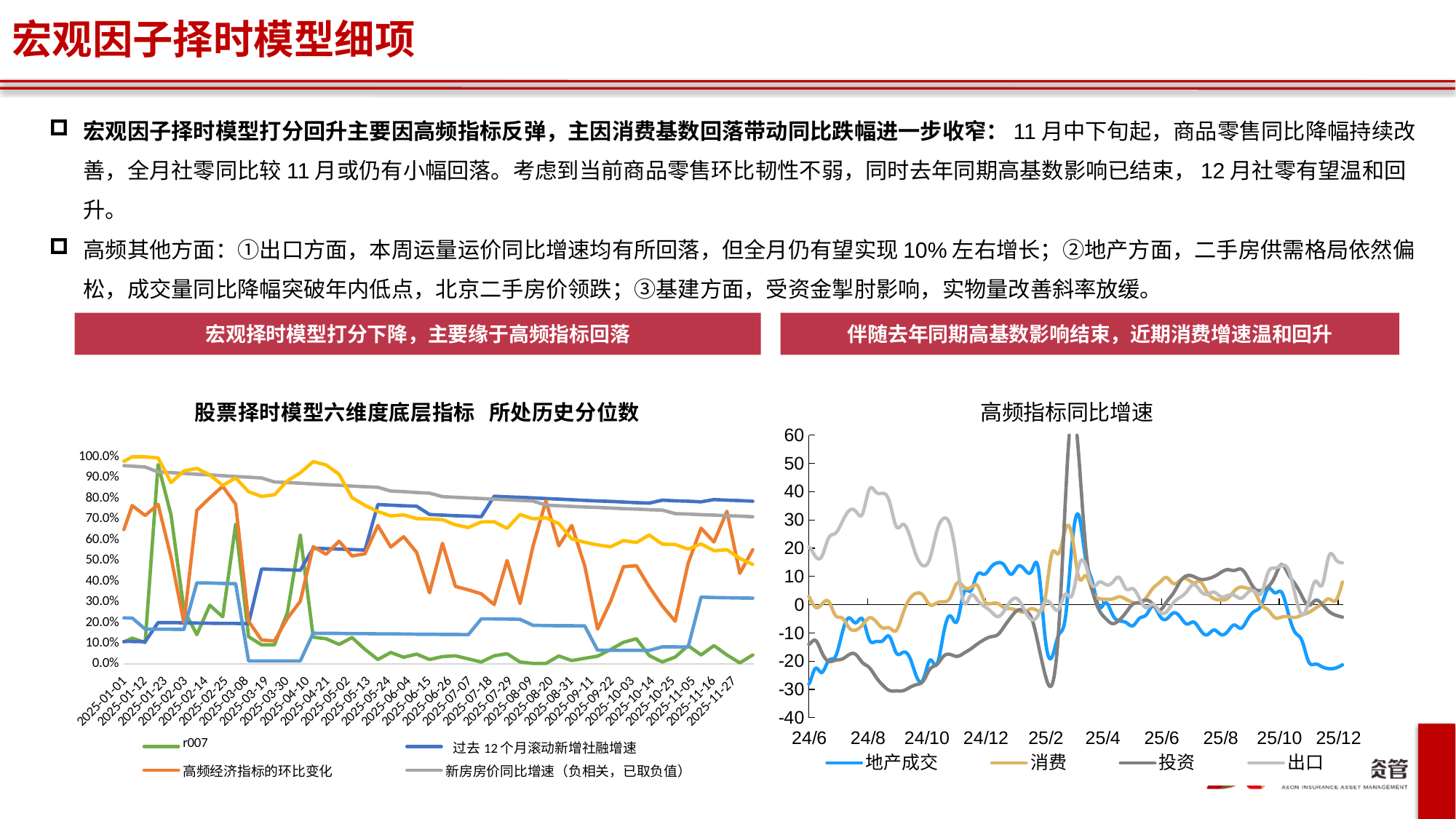

宏观因子择时模型细项
宏观因子择时模型打分回升主要因高频指标反弹，主因消费基数回落带动同比跌幅进一步收窄：11月中下旬起，商品零售同比降幅持续改善，全月社零同比较11月或仍有小幅回落。考虑到当前商品零售环比韧性不弱，同时去年同期高基数影响已结束，12月社零有望温和回升。
高频其他方面：①出口方面，本周运量运价同比增速均有所回落，但全月仍有望实现10%左右增长；②地产方面，二手房供需格局依然偏松，成交量同比降幅突破年内低点，北京二手房价领跌；③基建方面，受资金掣肘影响，实物量改善斜率放缓。
宏观择时模型打分下降，主要缘于高频指标回落
伴随去年同期高基数影响结束，近期消费增速温和回升

### Chart: 股票择时模型六维度底层指标   所处历史分位数

| Category | r007 |  过去12个月滚动新增社融增速 | 高频经济指标的环比变化 | 新房房价同比增速（负相关，已取负值） | 人民币兑美元离岸汇率 | CPI |
|---|---|---|---|---|---|---|
| 43933 | 1.0 | 1.0 | 1.0 | 1.0 | 1.0 | 1.0 |
| 43940 | 0.0 | 0.0 | 0.0 | 0.0 | 1.0 | 0.0 |
| 43947 | 0.0 | 0.0 | 0.5 | 0.0 | 1.0 | 0.0 |
| 43954 | 1.0 | 0.0 | 0.333 | 0.0 | 1.0 | 0.0 |
| 43961 | 0.5 | 0.0 | 0.25 | 0.0 | 1.0 | 0.0 |
| 43968 | 0.0 | 1.0 | 1.0 | 0.8 | 1.0 | 0.0 |
| 43975 | 0.666 | 0.833 | 0.833 | 0.666 | 1.0 | 0.0 |
| 43982 | 1.0 | 0.714 | 1.0 | 0.571 | 1.0 | 0.0 |
| 43989 | 0.875 | 0.625 | 1.0 | 0.5 | 0.375 | 0.0 |
| 43996 | 0.888 | 1.0 | 0.333 | 0.444 | 0.222 | 0.0 |
| 44003 | 0.9 | 0.9 | 0.5 | 0.9 | 0.3 | 0.0 |
| 44010 | 0.727 | 0.818 | 0.0 | 0.818 | 0.272 | 0.0 |
| 44017 | 1.0 | 0.75 | 0.0 | 0.75 | 0.083 | 0.0 |
| 44024 | 0.923 | 1.0 | 0.076 | 0.692 | 0.0 | 0.307 |
| 44031 | 0.928 | 0.928 | 0.0 | 0.642 | 0.0 | 0.285 |
| 44038 | 0.8 | 0.866 | 0.266 | 0.6 | 0.066 | 0.266 |
| 44045 | 0.875 | 0.812 | 0.125 | 0.562 | 0.062 | 0.25 |
| 44052 | 0.823 | 0.764 | 0.411 | 0.529 | 0.0 | 0.235 |
| 44059 | 0.666 | 1.0 | 0.833 | 0.944 | 0.0 | 0.5 |
| 44066 | 0.789 | 0.947 | 0.421 | 0.894 | 0.0 | 0.473 |
| 44073 | 0.7 | 0.9 | 0.3 | 0.85 | 0.0 | 0.45 |
| 44080 | 0.952 | 0.857 | 0.38 | 0.809 | 0.0 | 0.428 |
| 44087 | 0.454 | 1.0 | 0.0 | 0.772 | 0.0 | 0.0 |
| 44094 | 0.956 | 0.956 | 0.26 | 0.956 | 0.0 | 0.0 |
| 44101 | 0.625 | 0.916 | 0.541 | 0.916 | 0.041 | 0.0 |
| 44108 | 0.96 | 0.88 | 0.76 | 0.88 | 0.0 | 0.0 |
| 44115 | 0.615 | 0.846 | 0.5 | 0.846 | 0.0 | 0.0 |
| 44122 | 0.629 | 1.0 | 0.222 | 0.814 | 0.0 | 0.0 |
| 44129 | 0.785 | 0.964 | 0.107 | 0.964 | 0.0 | 0.0 |
| 44136 | 1.0 | 0.931 | 0.0 | 0.931 | 0.034 | 0.0 |
| 44143 | 0.433 | 0.9 | 0.3 | 0.9 | 0.0 | 0.0 |
| 44150 | 0.967 | 1.0 | 0.258 | 0.87 | 0.0 | 0.0 |
| 44157 | 0.562 | 0.968 | 0.187 | 0.968 | 0.0 | 0.0 |
| 44164 | 0.333 | 0.939 | 0.09 | 0.939 | 0.03 | 0.0 |
| 44171 | 0.441 | 0.911 | 0.058 | 0.911 | 0.0 | 0.0 |
| 44178 | 1.0 | 0.885 | 0.085 | 0.885 | 0.0 | 0.0 |
| 44185 | 1.0 | 0.861 | 0.055 | 0.972 | 0.0 | 0.0 |
| 44192 | 0.972 | 0.837 | 0.297 | 0.945 | 0.027 | 0.0 |
| 44199 | 0.236 | 0.815 | 0.578 | 0.921 | 0.0 | 0.0 |
| 44206 | 0.256 | 0.794 | 0.615 | 0.897 | 0.0 | 0.0 |
| 44213 | 0.8 | 0.55 | 0.75 | 0.875 | 0.025 | 0.125 |
| 44220 | 0.804 | 0.536 | 0.756 | 0.975 | 0.048 | 0.121 |
| 44227 | 0.952 | 0.523 | 0.833 | 0.952 | 0.023 | 0.119 |
| 44234 | 0.72 | 0.511 | 0.883 | 0.93 | 0.023 | 0.116 |
| 44241 | 0.363 | 0.5 | 0.25 | 0.909 | 0.0 | 0.113 |
| 44248 | 0.355 | 0.488 | 0.044 | 0.888 | 0.022 | 0.111 |
| 44255 | 0.63 | 0.478 | 0.0 | 0.869 | 0.13 | 0.108 |
| 44262 | 0.595 | 0.468 | 0.021 | 0.851 | 0.17 | 0.106 |
| 44269 | 0.145 | 0.541 | 0.375 | 0.833 | 0.187 | 0.187 |
| 44276 | 0.428 | 0.53 | 0.653 | 0.714 | 0.183 | 0.183 |
| 44283 | 0.22 | 0.52 | 0.58 | 0.7 | 0.3 | 0.18 |
| 44290 | 0.764 | 0.509 | 0.431 | 0.686 | 0.372 | 0.176 |
| 44297 | 0.326 | 0.5 | 0.538 | 0.673 | 0.326 | 0.326 |
| 44304 | 0.264 | 0.094 | 0.433 | 0.584 | 0.301 | 0.32 |
| 44311 | 0.407 | 0.092 | 0.555 | 0.574 | 0.148 | 0.314 |
| 44318 | 0.8 | 0.09 | 0.345 | 0.563 | 0.127 | 0.309 |
| 44325 | 0.107 | 0.089 | 0.303 | 0.553 | 0.035 | 0.303 |
| 44332 | 0.263 | 0.0 | 0.526 | 0.543 | 0.017 | 0.456 |
| 44339 | 0.758 | 0.0 | 0.5 | 0.534 | 0.017 | 0.448 |
| 44346 | 0.677 | 0.0 | 0.474 | 0.525 | 0.0 | 0.44 |
| 44353 | 0.666 | 0.0 | 0.45 | 0.516 | 0.016 | 0.433 |
| 44360 | 0.918 | 0.0 | 0.18 | 0.508 | 0.032 | 0.491 |
| 44367 | 0.532 | 0.0 | 0.145 | 0.435 | 0.096 | 0.483 |
| 44374 | 0.365 | 0.0 | 0.174 | 0.428 | 0.19 | 0.476 |
| 44381 | 0.796 | 0.0 | 0.14 | 0.421 | 0.203 | 0.468 |
| 44388 | 0.153 | 0.0 | 0.2 | 0.415 | 0.261 | 0.461 |
| 44395 | 0.333 | 0.0 | 0.378 | 0.666 | 0.212 | 0.454 |
| 44402 | 0.552 | 0.0 | 0.522 | 0.656 | 0.283 | 0.447 |
| 44409 | 0.764 | 0.0 | 0.25 | 0.647 | 0.264 | 0.441 |
| 44416 | 0.521 | 0.0 | 0.521 | 0.637 | 0.202 | 0.434 |
| 44423 | 0.428 | 0.0 | 0.642 | 0.628 | 0.314 | 0.428 |
| 44430 | 0.38 | 0.0 | 0.366 | 0.746 | 0.338 | 0.422 |
| 44437 | 0.388 | 0.0 | 0.569 | 0.736 | 0.194 | 0.416 |
| 44444 | 0.328 | 0.0 | 0.287 | 0.726 | 0.109 | 0.41 |
| 44451 | 0.527 | 0.0 | 0.067 | 0.716 | 0.135 | 0.351 |
| 44458 | 0.693 | 0.0 | 0.213 | 0.88 | 0.146 | 0.346 |
| 44465 | 0.539 | 0.0 | 0.486 | 0.868 | 0.184 | 0.342 |
| 44472 | 0.714 | 0.0 | 0.675 | 0.857 | 0.142 | 0.337 |
| 44479 | 0.243 | 0.0 | 0.653 | 0.846 | 0.115 | 0.333 |
| 44486 | 0.481 | 0.0 | 0.632 | 0.835 | 0.075 | 0.329 |
| 44493 | 0.612 | 0.0 | 0.325 | 0.987 | 0.025 | 0.325 |
| 44500 | 0.234 | 0.0 | 0.135 | 0.975 | 0.049 | 0.32 |
| 44507 | 0.621 | 0.0 | 0.414 | 0.963 | 0.06 | 0.317 |
| 44514 | 0.481 | 0.0 | 0.216 | 0.951 | 0.012 | 0.626 |
| 44521 | 0.345 | 0.0 | 0.511 | 0.988 | 0.011 | 0.619 |
| 44528 | 0.247 | 0.0 | 0.423 | 0.976 | 0.07 | 0.611 |
| 44535 | 0.395 | 0.0 | 0.372 | 0.965 | 0.0 | 0.604 |
| 44542 | 0.31 | 0.091 | 0.39 | 0.954 | 0.0 | 0.689 |
| 44549 | 0.556 | 0.09 | 0.318 | 0.988 | 0.034 | 0.681 |
| 44556 | 0.426 | 0.089 | 0.573 | 0.977 | 0.022 | 0.674 |
| 44563 | 0.933 | 0.088 | 0.344 | 0.966 | 0.0 | 0.666 |
| 44570 | 0.175 | 0.087 | 0.626 | 0.956 | 0.054 | 0.659 |
| 44577 | 0.619 | 0.195 | 0.554 | 0.945 | 0.0 | 0.565 |
| 44584 | 0.741 | 0.193 | 0.376 | 0.989 | 0.0 | 0.559 |
| 44591 | 0.702 | 0.191 | 0.265 | 0.978 | 0.01 | 0.553 |
| 44598 | 0.621 | 0.189 | 0.305 | 0.968 | 0.021 | 0.547 |
| 44605 | 0.177 | 0.229 | 0.541 | 0.958 | 0.031 | 0.541 |
| 44612 | 0.154 | 0.226 | 0.525 | 0.948 | 0.0 | 0.36 |
| 44619 | 0.826 | 0.224 | 0.622 | 0.989 | 0.0 | 0.357 |
| 44626 | 0.282 | 0.222 | 0.434 | 0.979 | 0.01 | 0.353 |
| 44633 | 0.64 | 0.13 | 0.14 | 0.97 | 0.03 | 0.35 |
| 44640 | 0.287 | 0.128 | 0.069 | 0.99 | 0.108 | 0.346 |
| 44647 | 0.323 | 0.127 | 0.049 | 0.98 | 0.156 | 0.343 |
| 44654 | 0.504 | 0.126 | 0.087 | 0.97 | 0.087 | 0.339 |
| 44661 | 0.173 | 0.125 | 0.067 | 0.961 | 0.096 | 0.336 |
| 44668 | 0.095 | 0.333 | 0.142 | 0.952 | 0.19 | 0.571 |
| 44675 | 0.094 | 0.33 | 0.32 | 0.99 | 0.462 | 0.566 |
| 44682 | 0.102 | 0.327 | 0.308 | 0.981 | 0.71 | 0.56 |
| 44689 | 0.074 | 0.324 | 0.703 | 0.972 | 0.731 | 0.555 |
| 44696 | 0.091 | 0.403 | 0.853 | 0.963 | 0.779 | 0.706 |
| 44703 | 0.054 | 0.4 | 0.836 | 1.0 | 0.754 | 0.7 |
| 44710 | 0.108 | 0.396 | 0.81 | 0.99 | 0.729 | 0.693 |
| 44717 | 0.053 | 0.392 | 0.848 | 0.982 | 0.705 | 0.687 |
| 44724 | 0.061 | 0.46 | 0.654 | 0.973 | 0.716 | 0.681 |
| 44731 | 0.07 | 0.456 | 0.64 | 1.0 | 0.754 | 0.675 |
| 44738 | 0.347 | 0.452 | 0.6 | 0.991 | 0.704 | 0.669 |
| 44745 | 0.318 | 0.448 | 0.387 | 0.982 | 0.706 | 0.663 |
| 44752 | 0.034 | 0.444 | 0.324 | 0.974 | 0.7 | 0.846 |
| 44759 | 0.025 | 0.483 | 0.313 | 1.0 | 0.771 | 0.838 |
| 44766 | 0.042 | 0.478 | 0.537 | 0.991 | 0.773 | 0.831 |
| 44773 | 0.1 | 0.475 | 0.408 | 0.983 | 0.766 | 0.825 |
| 44780 | 0.057 | 0.471 | 0.743 | 0.975 | 0.776 | 0.818 |
| 44787 | 0.016 | 0.532 | 0.795 | 0.967 | 0.745 | 0.893 |
| 44794 | 0.056 | 0.528 | 0.544 | 1.0 | 0.813 | 0.886 |
| 44801 | 0.016 | 0.524 | 0.201 | 0.991 | 0.83 | 0.879 |
| 44808 | 0.08 | 0.52 | 0.176 | 0.984 | 0.84 | 0.872 |
| 44815 | 0.063 | 0.547 | 0.047 | 0.976 | 0.857 | 0.785 |
| 44822 | 0.11 | 0.543 | 0.157 | 1.0 | 0.866 | 0.779 |
| 44829 | 0.164 | 0.539 | 0.703 | 0.992 | 0.945 | 0.773 |
| 44836 | 0.271 | 0.534 | 0.837 | 0.984 | 0.992 | 0.767 |
| 44843 | 0.223 | 0.53 | 0.692 | 0.976 | 0.953 | 0.761 |
| 44850 | 0.061 | 0.603 | 0.282 | 0.969 | 1.0 | 0.931 |
| 44857 | 0.121 | 0.598 | 0.128 | 0.962 | 1.0 | 0.924 |
| 44864 | 0.676 | 0.593 | 0.045 | 1.0 | 1.0 | 0.917 |
| 44871 | 0.179 | 0.589 | 0.276 | 0.992 | 0.992 | 0.91 |
| 44878 | 0.185 | 0.548 | 0.622 | 0.985 | 0.97 | 0.57 |
| 44885 | 0.169 | 0.544 | 0.639 | 1.0 | 0.919 | 0.566 |
| 44892 | 0.379 | 0.54 | 0.284 | 0.992 | 0.97 | 0.562 |
| 44899 | 0.463 | 0.536 | 0.224 | 0.985 | 0.876 | 0.557 |
| 44906 | 0.913 | 0.532 | 0.201 | 0.978 | 0.791 | 0.525 |
| 44913 | 0.778 | 0.435 | 0.307 | 0.95 | 0.792 | 0.521 |
| 44920 | 0.276 | 0.432 | 0.503 | 0.943 | 0.801 | 0.517 |
| 44927 | 0.964 | 0.429 | 0.88 | 0.936 | 0.767 | 0.514 |
| 44934 | 0.216 | 0.426 | 0.811 | 0.93 | 0.72 | 0.51 |
| 44941 | 0.937 | 0.361 | 0.659 | 0.923 | 0.631 | 0.569 |
| 44948 | 0.62 | 0.358 | 0.517 | 0.917 | 0.668 | 0.565 |
| 44955 | 0.356 | 0.356 | 0.13 | 0.91 | 0.657 | 0.561 |
| 44962 | 0.285 | 0.353 | 0.721 | 0.904 | 0.666 | 0.557 |
| 44969 | 0.736 | 0.324 | 0.864 | 0.898 | 0.695 | 0.581 |
| 44976 | 0.946 | 0.322 | 0.899 | 0.892 | 0.724 | 0.577 |
| 44983 | 0.5 | 0.32 | 0.826 | 0.886 | 0.76 | 0.573 |
| 44990 | 0.456 | 0.317 | 0.509 | 0.88 | 0.741 | 0.569 |
| 44997 | 0.256 | 0.427 | 0.144 | 0.875 | 0.782 | 0.309 |
| 45004 | 0.725 | 0.424 | 0.248 | 0.83 | 0.732 | 0.307 |
| 45011 | 0.37 | 0.422 | 0.272 | 0.824 | 0.707 | 0.305 |
| 45018 | 0.961 | 0.419 | 0.548 | 0.819 | 0.722 | 0.303 |
| 45025 | 0.166 | 0.416 | 0.557 | 0.814 | 0.717 | 0.301 |
| 45032 | 0.35 | 0.382 | 0.343 | 0.808 | 0.726 | 0.165 |
| 45039 | 0.765 | 0.379 | 0.518 | 0.778 | 0.74 | 0.164 |
| 45046 | 0.71 | 0.377 | 0.232 | 0.773 | 0.761 | 0.163 |
| 45053 | 0.256 | 0.375 | 0.331 | 0.768 | 0.756 | 0.162 |
| 45060 | 0.347 | 0.459 | 0.602 | 0.763 | 0.782 | 0.08 |
| 45067 | 0.185 | 0.456 | 0.611 | 0.703 | 0.851 | 0.08 |
| 45074 | 0.214 | 0.453 | 0.631 | 0.699 | 0.865 | 0.079 |
| 45081 | 0.542 | 0.451 | 0.713 | 0.695 | 0.926 | 0.079 |
| 45088 | 0.133 | 0.448 | 0.49 | 0.69 | 0.951 | 0.103 |
| 45095 | 0.277 | 0.337 | 0.349 | 0.686 | 0.951 | 0.102 |
| 45102 | 0.311 | 0.335 | 0.287 | 0.682 | 0.982 | 0.101 |
| 45109 | 0.958 | 0.333 | 0.363 | 0.678 | 0.988 | 0.101 |
| 45116 | 0.331 | 0.331 | 0.384 | 0.674 | 0.982 | 0.1 |
| 45123 | 0.488 | 0.182 | 0.576 | 0.67 | 0.958 | 0.076 |
| 45130 | 0.286 | 0.181 | 0.614 | 0.666 | 0.964 | 0.076 |
| 45137 | 0.191 | 0.18 | 0.308 | 0.662 | 0.936 | 0.075 |
| 45144 | 0.19 | 0.179 | 0.381 | 0.658 | 0.953 | 0.075 |
| 45151 | 0.16 | 0.178 | 0.775 | 0.655 | 0.977 | 0.028 |
| 45158 | 0.434 | 0.177 | 0.542 | 0.702 | 1.0 | 0.028 |
| 45165 | 0.159 | 0.176 | 0.579 | 0.698 | 0.994 | 0.028 |
| 45172 | 0.57 | 0.175 | 0.689 | 0.694 | 0.988 | 0.028 |
| 45179 | 0.443 | 0.174 | 0.123 | 0.691 | 1.0 | 0.117 |
| 45186 | 0.312 | 0.245 | 0.43 | 0.687 | 0.983 | 0.117 |
| 45193 | 0.255 | 0.244 | 0.577 | 0.683 | 0.988 | 0.116 |
| 45200 | 0.972 | 0.243 | 0.712 | 0.679 | 0.988 | 0.116 |
| 45207 | 0.956 | 0.241 | 0.631 | 0.675 | 0.994 | 0.115 |
| 45214 | 0.491 | 0.24 | 0.366 | 0.672 | 0.978 | 0.092 |
| 45221 | 0.744 | 0.239 | 0.347 | 0.668 | 0.994 | 0.092 |
| 45228 | 0.891 | 0.237 | 0.21 | 0.664 | 0.989 | 0.091 |
| 45235 | 0.354 | 0.236 | 0.607 | 0.661 | 0.983 | 0.091 |
| 45242 | 0.294 | 0.235 | 0.566 | 0.657 | 0.951 | 0.069 |
| 45249 | 0.659 | 0.393 | 0.436 | 0.654 | 0.914 | 0.069 |
| 45256 | 0.624 | 0.391 | 0.343 | 0.65 | 0.851 | 0.068 |
| 45263 | 0.884 | 0.389 | 0.536 | 0.647 | 0.831 | 0.068 |
| 45270 | 0.706 | 0.387 | 0.544 | 0.643 | 0.863 | 0.0 |
| 45277 | 0.682 | 0.447 | 0.562 | 0.729 | 0.843 | 0.0 |
| 45284 | 0.341 | 0.445 | 0.538 | 0.725 | 0.829 | 0.0 |
| 45291 | 0.938 | 0.443 | 0.304 | 0.721 | 0.809 | 0.0 |
| 45298 | 0.22 | 0.441 | 0.666 | 0.717 | 0.856 | 0.0 |
| 45305 | 0.653 | 0.556 | 0.683 | 0.714 | 0.877 | 0.051 |
| 45312 | 0.654 | 0.553 | 0.73 | 0.776 | 0.898 | 0.05 |
| 45319 | 0.818 | 0.55 | 0.717 | 0.772 | 0.868 | 0.05 |
| 45326 | 0.608 | 0.547 | 0.668 | 0.768 | 0.894 | 0.05 |
| 45333 | 0.32 | 0.625 | 0.265 | 0.765 | 0.9 | 0.0 |
| 45340 | 0.149 | 0.621 | 0.189 | 0.761 | 0.9 | 0.0 |
| 45347 | 0.207 | 0.618 | 0.138 | 0.782 | 0.886 | 0.0 |
| 45354 | 0.295 | 0.615 | 0.162 | 0.778 | 0.891 | 0.0 |
| 45361 | 0.23 | 0.612 | 0.475 | 0.774 | 0.882 | 0.338 |
| 45368 | 0.18 | 0.38 | 0.624 | 0.77 | 0.868 | 0.336 |
| 45375 | 0.417 | 0.378 | 0.679 | 0.849 | 0.907 | 0.334 |
| 45382 | 0.879 | 0.376 | 0.396 | 0.845 | 0.927 | 0.333 |
| 45389 | 0.245 | 0.375 | 0.25 | 0.841 | 0.918 | 0.331 |
| 45396 | 0.301 | 0.253 | 0.416 | 0.837 | 0.928 | 0.2 |
| 45403 | 0.504 | 0.252 | 0.266 | 1.0 | 0.914 | 0.2 |
| 45410 | 0.279 | 0.251 | 0.492 | 0.995 | 0.928 | 0.199 |
| 45417 | 0.608 | 0.25 | 0.41 | 0.99 | 0.872 | 0.198 |
| 45424 | 0.305 | 0.145 | 0.507 | 0.985 | 0.877 | 0.3 |
| 45431 | 0.126 | 0.144 | 0.705 | 1.0 | 0.878 | 0.299 |
| 45438 | 0.144 | 0.144 | 0.52 | 0.995 | 0.92 | 0.297 |
| 45445 | 0.189 | 0.143 | 0.625 | 0.99 | 0.925 | 0.296 |
| 45452 | 0.17 | 0.142 | 0.451 | 0.986 | 0.921 | 0.294 |
| 45459 | 0.133 | 0.302 | 0.298 | 0.981 | 0.935 | 0.293 |
| 45466 | 0.191 | 0.301 | 0.397 | 1.0 | 0.945 | 0.292 |
| 45473 | 0.79 | 0.3 | 0.4 | 0.995 | 0.959 | 0.29 |
| 45480 | 0.778 | 0.298 | 0.402 | 0.99 | 0.959 | 0.289 |
| 45487 | 0.283 | 0.355 | 0.369 | 0.986 | 0.927 | 0.247 |
| 45494 | 0.233 | 0.354 | 0.385 | 1.0 | 0.932 | 0.246 |
| 45501 | 0.321 | 0.352 | 0.486 | 0.995 | 0.91 | 0.245 |
| 45508 | 0.266 | 0.351 | 0.364 | 0.991 | 0.817 | 0.244 |
| 45515 | 0.216 | 0.349 | 0.65 | 0.986 | 0.747 | 0.362 |
| 45522 | 0.246 | 0.458 | 0.762 | 1.0 | 0.74 | 0.361 |
| 45529 | 0.179 | 0.456 | 0.578 | 0.995 | 0.684 | 0.359 |
| 45536 | 0.122 | 0.454 | 0.593 | 0.991 | 0.668 | 0.358 |
| 45543 | 0.317 | 0.452 | 0.452 | 0.986 | 0.66 | 0.356 |
| 45550 | 0.147 | 0.341 | 0.225 | 1.0 | 0.679 | 0.393 |
| 45557 | 0.185 | 0.34 | 0.25 | 0.995 | 0.62 | 0.392 |
| 45564 | 0.356 | 0.339 | 0.519 | 0.991 | 0.583 | 0.39 |
| 45571 | 0.098 | 0.337 | 0.76 | 0.987 | 0.598 | 0.388 |
| 45578 | 0.489 | 0.336 | 0.693 | 0.982 | 0.625 | 0.327 |
| 45585 | 0.076 | 0.296 | 0.703 | 1.0 | 0.69 | 0.326 |
| 45592 | 0.13 | 0.295 | 0.535 | 0.995 | 0.704 | 0.324 |
| 45599 | 0.1 | 0.294 | 0.247 | 0.991 | 0.71 | 0.323 |
| 45606 | 0.1 | 0.292 | 0.376 | 0.987 | 0.757 | 0.284 |
| 45613 | 0.137 | 0.15 | 0.508 | 1.0 | 0.854 | 0.283 |
| 45620 | 0.145 | 0.149 | 0.443 | 0.995 | 0.871 | 0.282 |
| 45627 | 0.243 | 0.148 | 0.442 | 0.991 | 0.867 | 0.28 |
| 45634 | 0.172 | 0.148 | 0.407 | 0.987 | 0.938 | 0.279 |
| 45641 | 0.184 | 0.11 | 0.479 | 0.983 | 0.922 | 0.225 |
| 45648 | 0.351 | 0.11 | 0.493 | 0.963 | 0.963 | 0.224 |
| 45655 | 0.097 | 0.109 | 0.585 | 0.959 | 0.967 | 0.223 |
| 45662 | 0.125 | 0.109 | 0.765 | 0.955 | 1.0 | 0.222 |
| 45669 | 0.104 | 0.108 | 0.717 | 0.951 | 1.0 | 0.169 |
| 45676 | 0.963 | 0.2 | 0.771 | 0.927 | 0.995 | 0.168 |
| 45683 | 0.72 | 0.2 | 0.516 | 0.924 | 0.876 | 0.168 |
| 45690 | 0.262 | 0.199 | 0.199 | 0.92 | 0.932 | 0.167 |
| 45697 | 0.142 | 0.198 | 0.742 | 0.916 | 0.944 | 0.392 |
| 45704 | 0.284 | 0.197 | 0.802 | 0.913 | 0.913 | 0.391 |
| 45711 | 0.228 | 0.196 | 0.858 | 0.909 | 0.862 | 0.389 |
| 45718 | 0.674 | 0.196 | 0.772 | 0.905 | 0.898 | 0.388 |
| 45725 | 0.132 | 0.195 | 0.207 | 0.902 | 0.832 | 0.015 |
| 45732 | 0.093 | 0.459 | 0.116 | 0.898 | 0.809 | 0.015 |
| 45739 | 0.093 | 0.457 | 0.112 | 0.879 | 0.817 | 0.015 |
| 45746 | 0.247 | 0.455 | 0.22 | 0.876 | 0.884 | 0.015 |
| 45753 | 0.623 | 0.453 | 0.303 | 0.873 | 0.923 | 0.015 |
| 45760 | 0.13 | 0.559 | 0.567 | 0.869 | 0.977 | 0.149 |
| 45767 | 0.122 | 0.557 | 0.53 | 0.866 | 0.961 | 0.148 |
| 45774 | 0.095 | 0.555 | 0.593 | 0.863 | 0.916 | 0.148 |
| 45781 | 0.128 | 0.553 | 0.522 | 0.859 | 0.803 | 0.147 |
| 45788 | 0.071 | 0.55 | 0.532 | 0.856 | 0.766 | 0.147 |
| 45795 | 0.022 | 0.77 | 0.669 | 0.853 | 0.736 | 0.146 |
| 45802 | 0.056 | 0.767 | 0.565 | 0.835 | 0.715 | 0.146 |
| 45809 | 0.033 | 0.764 | 0.615 | 0.832 | 0.72 | 0.145 |
| 45816 | 0.048 | 0.762 | 0.539 | 0.828 | 0.702 | 0.144 |
| 45823 | 0.022 | 0.722 | 0.344 | 0.825 | 0.7 | 0.144 |
| 45830 | 0.036 | 0.719 | 0.583 | 0.808 | 0.697 | 0.143 |
| 45837 | 0.04 | 0.716 | 0.375 | 0.805 | 0.672 | 0.143 |
| 45844 | 0.025 | 0.714 | 0.358 | 0.802 | 0.659 | 0.142 |
| 45851 | 0.01 | 0.711 | 0.339 | 0.799 | 0.686 | 0.218 |
| 45858 | 0.04 | 0.81 | 0.287 | 0.796 | 0.687 | 0.218 |
| 45865 | 0.05 | 0.807 | 0.5 | 0.793 | 0.655 | 0.217 |
| 45872 | 0.01 | 0.805 | 0.292 | 0.79 | 0.722 | 0.216 |
| 45879 | 0.003 | 0.802 | 0.568 | 0.787 | 0.701 | 0.187 |
| 45886 | 0.003 | 0.799 | 0.788 | 0.767 | 0.706 | 0.186 |
| 45893 | 0.039 | 0.796 | 0.571 | 0.764 | 0.678 | 0.185 |
| 45900 | 0.017 | 0.793 | 0.669 | 0.761 | 0.604 | 0.185 |
| 45907 | 0.028 | 0.79 | 0.475 | 0.758 | 0.588 | 0.184 |
| 45914 | 0.038 | 0.787 | 0.169 | 0.756 | 0.575 | 0.067 |
| 45921 | 0.07 | 0.785 | 0.302 | 0.753 | 0.566 | 0.066 |
| 45928 | 0.105 | 0.782 | 0.47 | 0.75 | 0.596 | 0.066 |
| 45935 | 0.122 | 0.779 | 0.475 | 0.748 | 0.587 | 0.066 |
| 45942 | 0.041 | 0.777 | 0.372 | 0.745 | 0.623 | 0.066 |
| 45949 | 0.01 | 0.791 | 0.281 | 0.743 | 0.579 | 0.083 |
| 45956 | 0.034 | 0.788 | 0.207 | 0.726 | 0.577 | 0.083 |
| 45963 | 0.089 | 0.786 | 0.486 | 0.724 | 0.555 | 0.082 |
| 45970 | 0.044 | 0.783 | 0.656 | 0.721 | 0.58 | 0.323 |
| 45977 | 0.089 | 0.794 | 0.589 | 0.719 | 0.547 | 0.321 |
| 45984 | 0.044 | 0.791 | 0.737 | 0.716 | 0.552 | 0.32 |
| 45991 | 0.006 | 0.789 | 0.438 | 0.714 | 0.51 | 0.319 |
| 45998 | 0.044 | 0.786 | 0.552 | 0.711 | 0.481 | 0.318 |

### Chart: 高频指标同比增速

| Category | 地产成交 | 消费 | 投资 | 出口 |
|---|---|---|---|---|
| 44561 | -13.239765575909814 | -10.550957222542493 | -16.431342956241636 | 26.995018635942486 |
| 44568 | -13.651711598968689 | -10.097657858047626 | -18.248707649501895 | 24.012818872340432 |
| 44575 | -13.508019723311378 | -9.17814674151957 | -20.657908121384878 | 19.19464877259533 |
| 44582 | -13.131882061128678 | -8.274622282908325 | -25.950020376103794 | 14.41176254007948 |
| 44589 | -16.92860269722442 | -12.028567648759562 | -36.090723221070895 | 9.807319629930177 |
| 44596 | -28.374396039849984 | -9.807761332303102 | -43.95816698387013 | 1.4203852912668395 |
| 44603 | -31.04787694012441 | 2.01376284769961 | -52.0128331056586 | -1.5237230020432264 |
| 44610 | -22.41129990319932 | 4.214782819970921 | -51.176532027529134 | -0.19285914366847123 |
| 44617 | -21.109528484378046 | 9.698572085536256 | -35.44416424174594 | 5.964346547020668 |
| 44624 | -5.826599973801677 | 2.806400306646651 | -21.513516055541928 | 18.957348770204803 |
| 44631 | -12.223176906290249 | -11.813924009187986 | -16.234512458011835 | 24.564569057706365 |
| 44638 | -30.43861439750357 | -21.988288051564766 | -23.821357811722393 | 22.83735389345385 |
| 44645 | -35.464029068161196 | -33.501988845526185 | -28.88884272182719 | 20.712622049327763 |
| 44652 | -37.4813236852734 | -40.12949360439409 | -33.1908150191491 | 23.46304028823522 |
| 44659 | -39.30694661961195 | -48.689625550641566 | -39.232125896383984 | 17.97066673100298 |
| 44666 | -39.98174082052213 | -54.77411734356071 | -39.54528373978727 | 14.876606938516602 |
| 44673 | -40.28230574070649 | -58.78719889982954 | -39.156679569779854 | 8.83500961550017 |
| 44680 | -41.17280276939833 | -60.87600952860814 | -39.65553303760395 | -4.0812941836207415 |
| 44687 | -40.386443261155634 | -58.77387382600178 | -38.25399030360093 | -8.013785818317132 |
| 44694 | -39.54446224528999 | -54.7680416208985 | -37.71202819779877 | -8.294452454441384 |
| 44701 | -38.56082383833067 | -47.49467823359037 | -37.24588045954687 | -12.778300058041467 |
| 44708 | -35.979916549241636 | -45.39066560396407 | -33.48282989761884 | -14.030249590773465 |
| 44715 | -36.500605485305115 | -41.93311519733177 | -30.38677380790446 | -8.92181459679044 |
| 44722 | -34.08823920803634 | -38.005136811486494 | -28.52391510790713 | -5.137109049832418 |
| 44729 | -22.652272657934446 | -35.910981157948584 | -24.99319138115814 | -0.8060322781675922 |
| 44736 | -13.597125800575384 | -32.69965731023363 | -24.06674286473877 | 0.9244228323642858 |
| 44743 | -2.551866145476467 | -27.455618266702245 | -18.74111955473083 | -3.9313930416262366 |
| 44750 | -3.6659362145281307 | -27.57253099808426 | -11.948859138331741 | -7.240386431110409 |
| 44757 | -14.615935934989338 | -29.426213092414045 | -9.52499560818427 | -9.347645855646562 |
| 44764 | -20.668251426082392 | -31.030990798419595 | -5.997774575640619 | -7.43655303230733 |
| 44771 | -24.836754454228156 | -33.71174001264956 | -5.581371668310879 | 3.0523090155257933 |
| 44778 | -19.005891196689845 | -29.577509405671947 | -7.252312086921322 | -0.1551697687106781 |
| 44785 | -16.214629746491283 | -25.22851648110816 | -7.906572577725058 | -5.3622975090137 |
| 44792 | -15.017747407133413 | -18.375196634863258 | -8.920744505714424 | -11.666714113520683 |
| 44799 | -15.641435327934076 | -16.085234351146767 | -11.36112925838026 | -25.196507754869714 |
| 44806 | -15.226721380773853 | -19.327546653925154 | -11.16659780455123 | -26.639902082479693 |
| 44813 | -16.254487024911285 | -22.787036571321934 | -9.136421137649435 | -33.006108269123104 |
| 44820 | -22.228149028555052 | -28.022664446790984 | -7.850747333504287 | -32.9093310066891 |
| 44827 | -15.779061225451002 | -26.35639618736063 | -3.437571233727269 | -29.513877854904706 |
| 44834 | -7.299355986071959 | -21.079542134000377 | 0.10403455491466218 | -29.22672419219448 |
| 44841 | -4.334211862724587 | -20.63192779526652 | -3.372071856077312 | -26.810552499032752 |
| 44848 | 1.5219301663105966 | -18.477079698492204 | -0.967456324198281 | -34.71107767415445 |
| 44855 | -5.761767531750166 | -19.70656914216785 | -2.675246114717069 | -40.85246299399786 |
| 44862 | -13.755920912501807 | -22.017088091229795 | -5.2242578984325405 | -40.408786341593185 |
| 44869 | -12.317516640037113 | -19.920278392977238 | -1.7846037324115116 | -37.448108915909096 |
| 44876 | -13.808670714325416 | -21.7867257247418 | -2.449538252393836 | -25.48434636199775 |
| 44883 | -17.049576252601284 | -22.820014870206307 | -1.9474409974780968 | -18.192425811565755 |
| 44890 | -18.347554494822703 | -27.838329320945164 | -3.2962287571699846 | -16.412537525290503 |
| 44897 | -19.549107097725823 | -29.9580711225002 | -5.3535417075613765 | -18.061836843520695 |
| 44904 | -15.356009150579709 | -32.11538202759979 | -7.203051445352656 | -23.320906025653457 |
| 44911 | -13.899360336492279 | -31.17051062220689 | -9.603814208938033 | -21.927721734859432 |
| 44918 | -19.165922213651527 | -28.50212563704902 | -12.062733318010928 | -22.016437557053536 |
| 44925 | -17.98728427315406 | -26.029908983638293 | -14.403961052491937 | -17.37553626247862 |
| 44932 | -15.937618709852401 | -24.70416156443747 | -17.697854801217133 | -12.423395210645666 |
| 44939 | -15.431736773538404 | -27.750435037887414 | -25.839213801368516 | -13.217204874358131 |
| 44946 | -13.859642346781854 | -31.454452178166378 | -36.06336252246691 | -8.493060319387439 |
| 44953 | -29.31469856900715 | -22.258190280327952 | -42.53078943319184 | -12.289857189393004 |
| 44960 | -27.28523818057141 | -8.372587270511644 | -43.72087889039634 | -22.142567161663365 |
| 44967 | -20.92193636227691 | -0.8073223414919823 | -10.33309394088569 | -29.193733903846237 |
| 44974 | -12.608611245593522 | 2.792955778509068 | 56.76313216712879 | -31.95325269006743 |
| 44981 | 15.539703145119717 | -9.170497774135171 | 84.59068832889673 | -28.66528975804458 |
| 44988 | 10.645987734163057 | -16.202359355108257 | 69.93919406773367 | -19.125128546911483 |
| 44995 | 10.345332028454408 | -15.428305866054842 | 40.02019370078369 | -14.421926122591827 |
| 45002 | 19.731207667821167 | -5.338827749534829 | 29.082732719054064 | -12.475275056277297 |
| 45009 | 27.061249152553984 | 13.841047699471318 | 21.94221129082463 | -15.903647647160128 |
| 45016 | 34.511339536347606 | 36.96077756201137 | 20.232286876290615 | -16.207981636569215 |
| 45023 | 35.120255979003105 | 64.44752751470236 | 24.400812894719493 | -14.21305230821116 |
| 45030 | 31.785599147595804 | 86.3014382662046 | 22.246753333676722 | -9.895664294902389 |
| 45037 | 27.303947125326616 | 98.88486488476894 | 21.340545523572075 | -4.766165625425074 |
| 45044 | 21.881641565971805 | 99.09386269187598 | 21.316303903231343 | 1.2517666891525607 |
| 45051 | 19.335046676129423 | 90.02088184009244 | 16.961129655774826 | 1.8671260517489685 |
| 45058 | 17.647667738402006 | 73.20140266101816 | 15.980671843614644 | -3.4737964562054913 |
| 45065 | 17.472289362650926 | 50.84973902713273 | 15.412857492133085 | 0.47185794754244625 |
| 45072 | 14.084465256950665 | 41.3787848097455 | 12.379345740878904 | -0.3561798859161911 |
| 45079 | 16.318637594927864 | 34.24830741468952 | 12.61987089364456 | -2.1086331842863757 |
| 45086 | 8.70849064453138 | 27.893116161689207 | 13.494607945418252 | -2.4141330915854127 |
| 45093 | -4.888788375468707 | 25.873812259377814 | 11.546855077659558 | -5.344173418304123 |
| 45100 | -20.31378679562502 | 26.142865309830782 | 9.740005791838684 | -10.174502651714278 |
| 45107 | -27.630700776296834 | 24.498882799449547 | 5.200746193652918 | -8.781776714231853 |
| 45114 | -28.847584769702053 | 26.36134817372799 | 0.40963150640705237 | -10.803807507817567 |
| 45121 | -27.090254867743184 | 30.982766232103955 | -2.1869138492564844 | -10.801302577229933 |
| 45128 | -20.6280966048716 | 32.65641582529662 | -4.076898636460413 | -11.907091511368222 |
| 45135 | -19.86889893704594 | 31.10846475484189 | -3.78422826057448 | -15.127800964866609 |
| 45142 | -19.42073608821373 | 26.125710331765987 | -4.032577405396381 | -18.40853067380141 |
| 45149 | -18.25237378651343 | 28.79453485179161 | -2.6685305099948096 | -14.780629376171277 |
| 45156 | -18.03073861484556 | 26.608660467914945 | 1.1338832144872129 | -11.303653100246109 |
| 45163 | -16.15706120313466 | 31.01614719923097 | 4.474165302809709 | -2.392500430817236 |
| 45170 | -14.62559020790846 | 40.737905356737144 | 6.883923743839929 | 5.254046305085041 |
| 45177 | -14.015925197565153 | 38.5307241849016 | 8.786299063714353 | 13.259293259135532 |
| 45184 | -9.283372955469332 | 40.2922503908913 | 8.024793071814429 | 22.814622227451935 |
| 45191 | -10.716777619346914 | 35.436049878147486 | 4.3010989476471195 | 16.12318413275679 |
| 45198 | -16.516018789538734 | 26.61577683455873 | -0.996227664066808 | 14.31348872859705 |
| 45205 | -14.582700796797212 | 30.283274487594838 | -4.300039068283894 | 2.9310804849207415 |
| 45212 | -16.044979759597723 | 29.0142310925024 | -8.391631392773832 | -1.7490005238476982 |
| 45219 | -12.776927761792805 | 30.843567055364588 | -7.567168054781959 | 8.61914043976519 |
| 45226 | -4.222953423976165 | 30.982059743573046 | -3.066169927544422 | 12.209416958112016 |
| 45233 | -4.330304032199663 | 25.453672818342582 | -1.4098895743596955 | 20.762988445748192 |
| 45240 | -5.606016483535441 | 29.393728180184326 | -0.3490215265144343 | 20.858003427567695 |
| 45247 | -7.28383358320329 | 29.800538197081607 | -3.2155971604986746 | 13.826038202224026 |
| 45254 | -9.881943534101879 | 35.39799585056241 | -4.9199896792228515 | 16.699116843139564 |
| 45261 | -10.521057135206775 | 43.99745932548066 | -5.93835133029134 | 25.006786851093295 |
| 45268 | -11.31497275572984 | 50.2056590748665 | -4.8105136626695355 | 33.70681711254349 |
| 45275 | -10.517207926132926 | 49.23543496963771 | -2.257949868069474 | 36.04532483793483 |
| 45282 | -5.191848896636756 | 48.780650825326376 | -1.4436550044130598 | 36.23814337684212 |
| 45289 | -5.307146887729516 | 40.6063490731037 | 0.5612729520176885 | 29.29885037979122 |
| 45296 | -6.86829336963838 | 40.98039999760556 | 4.54893276591352 | 24.910933196243406 |
| 45303 | -12.257513135112248 | 47.15931861211175 | 18.2414043854575 | 29.3745762954033 |
| 45310 | -16.675323427041164 | 58.732526131495234 | 46.54120151626998 | 30.002357478440047 |
| 45317 | -7.099552846213811 | 49.960690691348134 | 91.20999811899844 | 33.91475830659155 |
| 45324 | 2.0186009195431183 | 28.268547572846558 | 131.22055272532555 | 50.75203348497706 |
| 45331 | 2.457896480661276 | 6.460102979408333 | 60.02192040983948 | 69.74188898174864 |
| 45338 | -16.512260723849394 | -1.2019857930837077 | -22.08894826449861 | 63.880689516460734 |
| 45345 | -40.68397070991801 | -1.6998264534261835 | -57.1230455136773 | 41.94551074862434 |
| 45352 | -49.87088816366683 | 4.289452681081144 | -63.70501732004845 | 17.30418898890626 |
| 45359 | -51.656376613797846 | 16.361671962248252 | -53.89201386876005 | 0.4762896339713478 |
| 45366 | -45.5982281272183 | 12.037530448843953 | -38.48628429707591 | 2.9803089073983813 |
| 45373 | -40.90139995979516 | 11.706566363352522 | -27.025179350786175 | 12.863861413993988 |
| 45380 | -36.990104711513325 | 5.862946808248125 | -20.326670288280553 | 12.866995412889537 |
| 45387 | -32.512338557494374 | 4.15412174926189 | -16.343112235317776 | 13.972697546181266 |
| 45394 | -29.833836911320162 | 1.9835869714464422 | -14.620317679947604 | 13.340848451830496 |
| 45401 | -27.882427251614615 | 2.0390312640791137 | -15.44728940696234 | 6.8711109492093385 |
| 45408 | -29.387371715702884 | 5.922325609332276 | -16.71176097294577 | 8.150315794290492 |
| 45415 | -25.925750157702993 | 7.248581764539551 | -14.954468573242309 | 8.957579473146524 |
| 45422 | -29.168579867331758 | 11.293061824931286 | -17.54598455756387 | 15.573046296924062 |
| 45429 | -27.83048106131882 | 9.934076070276248 | -15.218315212240114 | 19.247232481102273 |
| 45436 | -25.096462174719704 | 6.1266557206073315 | -12.501780429369603 | 19.285261666550184 |
| 45443 | -28.26299049324406 | 3.2038176155572557 | -14.060396920604248 | 20.53154613089319 |
| 45450 | -22.643896349035387 | -0.8216210863883475 | -12.570265072117891 | 17.26664306954717 |
| 45457 | -23.992075614420443 | 0.13866784655749598 | -16.950636787711986 | 17.163986441540047 |
| 45464 | -19.76316476472158 | 1.1106456607174522 | -20.064733945795496 | 23.634563042366636 |
| 45471 | -18.35977505480045 | -3.8175308429401724 | -19.65626273315732 | 25.279355042315885 |
| 45478 | -10.046263012049778 | -4.710684920286013 | -19.241770811025987 | 29.33421162109883 |
| 45485 | -4.68569632306513 | -8.114611048173444 | -17.71121575048994 | 33.231957781613545 |
| 45492 | -6.431672026817893 | -8.996550722004741 | -17.61017303089922 | 33.10967062092931 |
| 45499 | -5.108185703522565 | -7.197283051156944 | -20.48487075594892 | 32.12008320528764 |
| 45506 | -12.310638079485003 | -4.71072388194888 | -22.246566758109594 | 40.77551269351741 |
| 45513 | -13.046599947813888 | -5.929352370518032 | -25.64173945928401 | 39.80260502426748 |
| 45520 | -12.759755581937398 | -8.219404170943847 | -28.48222135644967 | 39.42531424612264 |
| 45527 | -11.315467093874844 | -8.226270175261746 | -30.372261837478348 | 36.42010927934024 |
| 45534 | -17.07212176542994 | -9.133084464215045 | -30.526878513005187 | 27.678291517896554 |
| 45541 | -16.876977317793475 | -3.0848526745566858 | -30.448690787660453 | 28.456399274555253 |
| 45548 | -18.74420821156488 | 2.122270724465608 | -29.289383061125875 | 24.40296924984007 |
| 45555 | -25.485707699392492 | 4.063376404434436 | -28.293563140948734 | 17.110975442854894 |
| 45562 | -26.3773308027814 | 3.207754623801634 | -26.996536093843687 | 13.80436047150748 |
| 45569 | -19.61215855737653 | -0.07849406455937924 | -22.75567004855033 | 16.54935616375974 |
| 45576 | -21.153582767078078 | 0.6450639936567768 | -21.201261361956853 | 26.052626816193026 |
| 45583 | -10.097740998928856 | 1.0167931006152884 | -18.240691524390996 | 30.532409673209344 |
| 45590 | -3.9606202014170435 | 2.590361966364128 | -17.627417054477633 | 27.959491296568785 |
| 45597 | -5.840758852091653 | 7.655499001703035 | -18.29689446564646 | 14.734142291110118 |
| 45604 | 4.266314996416895 | 6.2800932836901495 | -17.163972854302443 | 0.7305477894140182 |
| 45611 | 4.881142852603901 | 6.0169756218405155 | -15.678129206432033 | 3.233578285414069 |
| 45618 | 10.687325614543838 | 6.758798684741677 | -13.91122031233688 | 1.628498040924157 |
| 45625 | 10.725540550546327 | 1.4494834986915635 | -12.378617126709003 | -0.5353396926518457 |
| 45632 | 13.28856109894862 | 0.3832316694723801 | -11.35189708543723 | -2.3710227178683994 |
| 45639 | 14.8453652757498 | 0.3985655427178898 | -10.623746260913208 | -4.214240559304784 |
| 45646 | 13.879886013611738 | -1.12240093407992 | -7.57687149806344 | -2.073546061975904 |
| 45653 | 10.776844477823346 | -1.451894666378763 | -4.332297005373377 | 1.4563654385339362 |
| 45660 | 13.567210444384756 | -2.185844536840264 | -1.9065017848905512 | 1.8753079294295105 |
| 45667 | 12.41523483612255 | -2.543088939925667 | -2.300203971040787 | -2.1210381473780586 |
| 45674 | 11.850250111299502 | -1.4121303073288942 | -4.761812283544259 | -5.305588104497559 |
| 45681 | 13.037674588236328 | -2.2554207086351425 | -14.033230848717295 | -3.6384079402941154 |
| 45688 | -11.31033139218627 | 1.8143693402239904 | -24.604374627849865 | 1.0481099648395258 |
| 45695 | -18.65624109277765 | 17.993887539769602 | -28.467362387815186 | -0.11186192542055551 |
| 45702 | -10.802036453143316 | 18.106472962152083 | -9.645748108267554 | -1.6183840883476677 |
| 45709 | -4.785746727413397 | 26.52903668204661 | 36.16438518652632 | 3.688219261287614 |
| 45716 | 21.254411478817616 | 24.49077195123259 | 68.42412682487827 | 3.261790798123215 |
| 45723 | 31.582147577686413 | 9.632780430873538 | 52.553905391851146 | 13.732617752863604 |
| 45730 | 16.42481397068913 | 10.317434857304946 | 20.850187321991328 | 14.195008421695249 |
| 45737 | 8.194431726560353 | 4.720616644487336 | 5.1442330894014106 | 6.798274032806802 |
| 45744 | -0.8555833120538807 | 2.1472144064627656 | -1.8707710581177253 | 7.943833844295952 |
| 45751 | 0.7121950475777368 | 1.9350291807867137 | -4.971636229528315 | 7.109557868375191 |
| 45758 | -3.6015383560867633 | 2.020465861256966 | -6.705865695706521 | 7.906965153363473 |
| 45765 | -5.746445804718675 | 2.7947004232133708 | -5.411935245771389 | 9.61101380153444 |
| 45772 | -6.323465242094358 | 1.909833275430131 | -2.737849406337375 | 5.554780398031184 |
| 45779 | -7.4391885430446365 | 0.791434840394885 | 0.18542148190130092 | 5.659049367862053 |
| 45786 | -4.794658023127667 | 0.5879255553281126 | 0.7923841916128538 | 2.096792119863352 |
| 45793 | -3.551635405427106 | 2.580775008452136 | 1.6158451396611326 | -1.0744015226181745 |
| 45800 | -0.46706929776689776 | 5.879253801958441 | 0.0728165348385943 | 0.13975708808135323 |
| 45807 | -4.024937058848053 | 7.956593509712633 | -1.907694525926857 | -2.6533254726728472 |
| 45814 | -5.046747633348389 | 9.607626676023656 | 0.9998915191325608 | -2.458720369352008 |
| 45821 | -2.919621371682169 | 7.452642102680869 | 4.115928049829336 | 0.6670171619816045 |
| 45828 | -4.33438003075257 | 8.639730469751413 | 8.180619501182491 | 2.6145548687652536 |
| 45835 | -6.847728702624096 | 9.069764005297614 | 10.278772507647574 | 4.679896519620883 |
| 45842 | -6.167034868278492 | 7.770581123966025 | 9.96368881939837 | 7.174203413505637 |
| 45849 | -9.051524677842878 | 8.07757977360319 | 8.995686289734152 | 4.852750812446985 |
| 45856 | -10.640936682468137 | 4.373129186965869 | 9.161007841561087 | 3.6439672448508134 |
| 45863 | -8.968252399729963 | 2.1398535582279408 | 9.968430045707734 | 4.4522962680881335 |
| 45870 | -10.521566186547489 | 1.6308599586409827 | 11.38953058881198 | 2.842530846552819 |
| 45877 | -9.547544017844118 | 2.1655225865130774 | 12.411907104340656 | 3.2197602316354335 |
| 45884 | -7.201896973831921 | 4.83639948605456 | 12.12286103963929 | 3.3223003342334607 |
| 45891 | -8.335542815939505 | 6.22073607021531 | 12.581837221106909 | 2.2600552750544693 |
| 45898 | -5.055817460715417 | 5.767984785135312 | 9.618483521044865 | 4.268450908315273 |
| 45905 | -2.3345925372436795 | 4.541796693928362 | 5.68467074982388 | 4.775560512246727 |
| 45912 | -0.15108405667658076 | 0.022964967560824334 | 5.103622350142075 | 4.068766940954532 |
| 45919 | 5.646675731893922 | -1.8736971517166268 | 6.337041077443999 | 11.416093811575934 |
| 45926 | 4.202468718094039 | -4.56350222437311 | 9.911630607035278 | 12.97663314934428 |
| 45933 | 4.3905267303800315 | -4.398255210844667 | 14.167631610153336 | 13.814711482313584 |
| 45940 | -3.166361099905046 | -4.256634567624502 | 10.717476836903543 | 12.379750070015419 |
| 45947 | -9.820760453039469 | -4.508646843600758 | 7.28919417706291 | 3.492936393247305 |
| 45954 | -12.669059998321913 | -3.658228172334475 | 3.0488651332940293 | -3.4994098877742914 |
| 45961 | -20.16158482950233 | -2.7970567843882463 | -0.24131211671620179 | 1.0589633094499646 |
| 45968 | -21.025167405620167 | -1.2514372357470478 | 1.5213517008333781 | 8.316693566502693 |
| 45975 | -21.993926547797884 | 0.3814900258793017 | 0.13088550004394506 | 7.0156264225051075 |
| 45982 | -22.644538771400804 | 2.0549178477782704 | -2.388930708662045 | 17.223945220999838 |
| 45989 | -22.42296355143418 | 1.4759512221220064 | -3.7145999149429514 | 16.06253622459775 |
| 45996 | -21.29062084675381 | 8.002878381470808 | -4.401654939087024 | 14.832675265520606 |
|  | None | None | None | None |
|  | None | None | None | None |
|  | None | None | None | None |
|  | None | None | None | None |
|  | None | None | None | None |
|  | None | None | None | None |
|  | None | None | None | None |
|  | None | None | None | None |
|  | None | None | None | None |